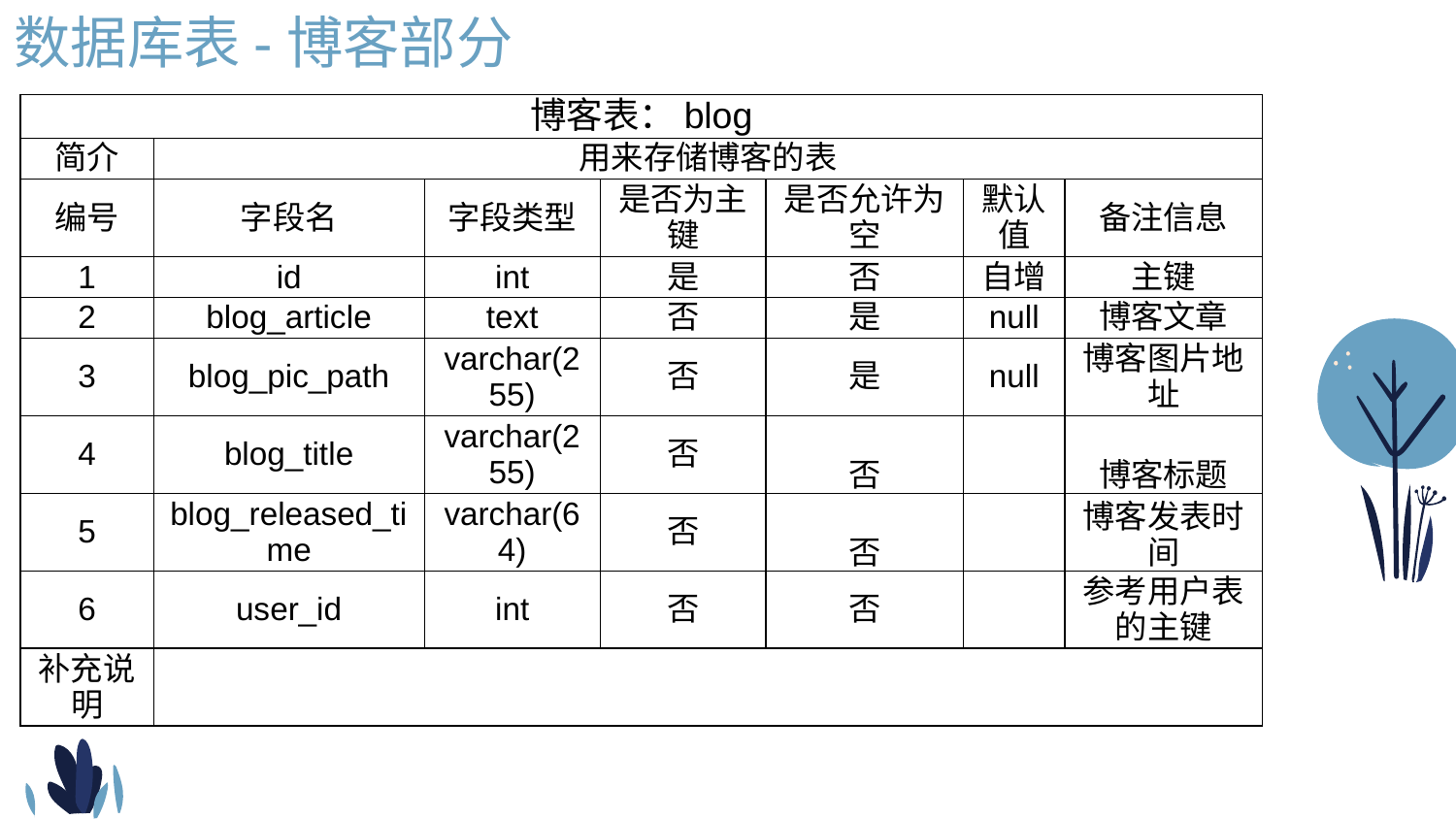

数据库表-博客部分
| 博客表：blog |  |  |  |  |  |  |
| --- | --- | --- | --- | --- | --- | --- |
| 简介 | 用来存储博客的表 |  |  |  |  |  |
| 编号 | 字段名 | 字段类型 | 是否为主键 | 是否允许为空 | 默认值 | 备注信息 |
| 1 | id | int | 是 | 否 | 自增 | 主键 |
| 2 | blog\_article | text | 否 | 是 | null | 博客文章 |
| 3 | blog\_pic\_path | varchar(255) | 否 | 是 | null | 博客图片地址 |
| 4 | blog\_title | varchar(255) | 否 | 否 |  | 博客标题 |
| 5 | blog\_released\_time | varchar(64) | 否 | 否 |  | 博客发表时间 |
| 6 | user\_id | int | 否 | 否 |  | 参考用户表的主键 |
| 补充说明 |  |  |  |  |  |  |